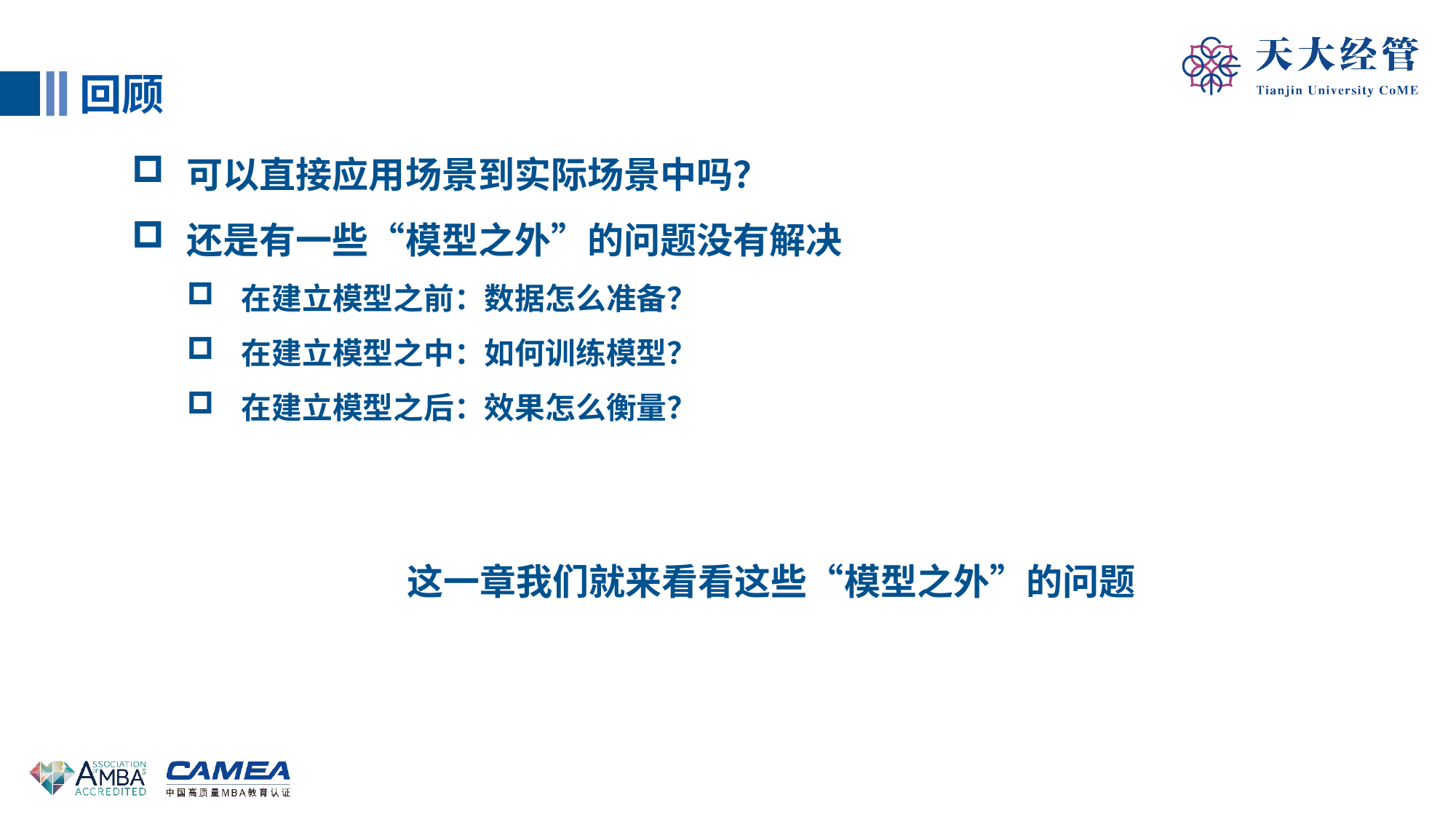

回顾

可以直接应用场景到实际场景中吗？
还是有一些“模型之外”的问题没有解决
在建立模型之前：数据怎么准备？
在建立模型之中：如何训练模型？
在建立模型之后：效果怎么衡量？
这一章我们就来看看这些“模型之外”的问题